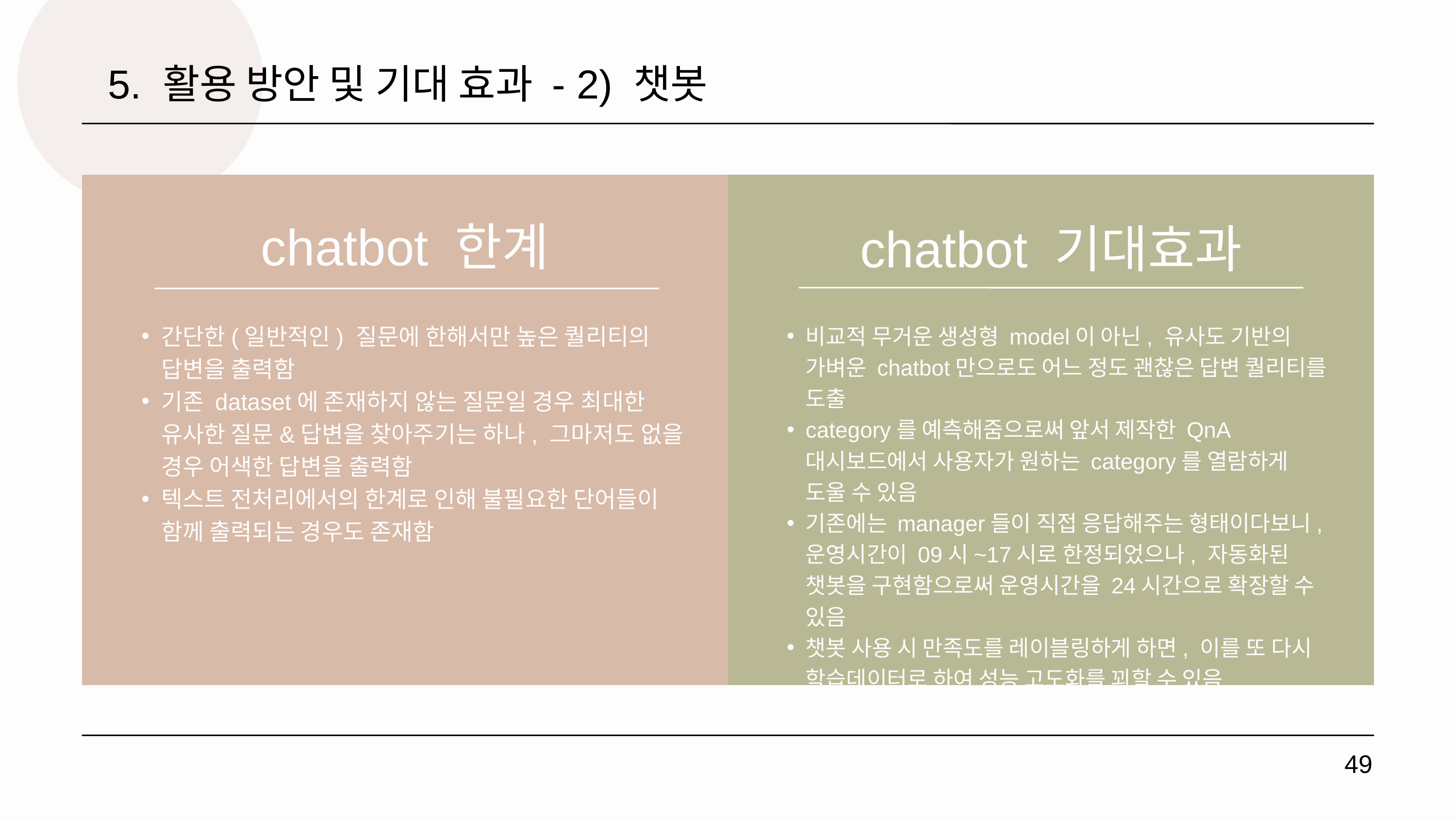

5. 활용 방안 및 기대 효과 - 2) 챗봇

chatbot 한계
chatbot 기대효과

간단한(일반적인) 질문에 한해서만 높은 퀄리티의 답변을 출력함
기존 dataset에 존재하지 않는 질문일 경우 최대한 유사한 질문&답변을 찾아주기는 하나, 그마저도 없을 경우 어색한 답변을 출력함
텍스트 전처리에서의 한계로 인해 불필요한 단어들이 함께 출력되는 경우도 존재함
비교적 무거운 생성형 model이 아닌, 유사도 기반의 가벼운 chatbot만으로도 어느 정도 괜찮은 답변 퀄리티를 도출
category를 예측해줌으로써 앞서 제작한 QnA 대시보드에서 사용자가 원하는 category를 열람하게 도울 수 있음
기존에는 manager들이 직접 응답해주는 형태이다보니, 운영시간이 09시~17시로 한정되었으나, 자동화된 챗봇을 구현함으로써 운영시간을 24시간으로 확장할 수 있음
챗봇 사용 시 만족도를 레이블링하게 하면, 이를 또 다시 학습데이터로 하여 성능 고도화를 꾀할 수 있음

49